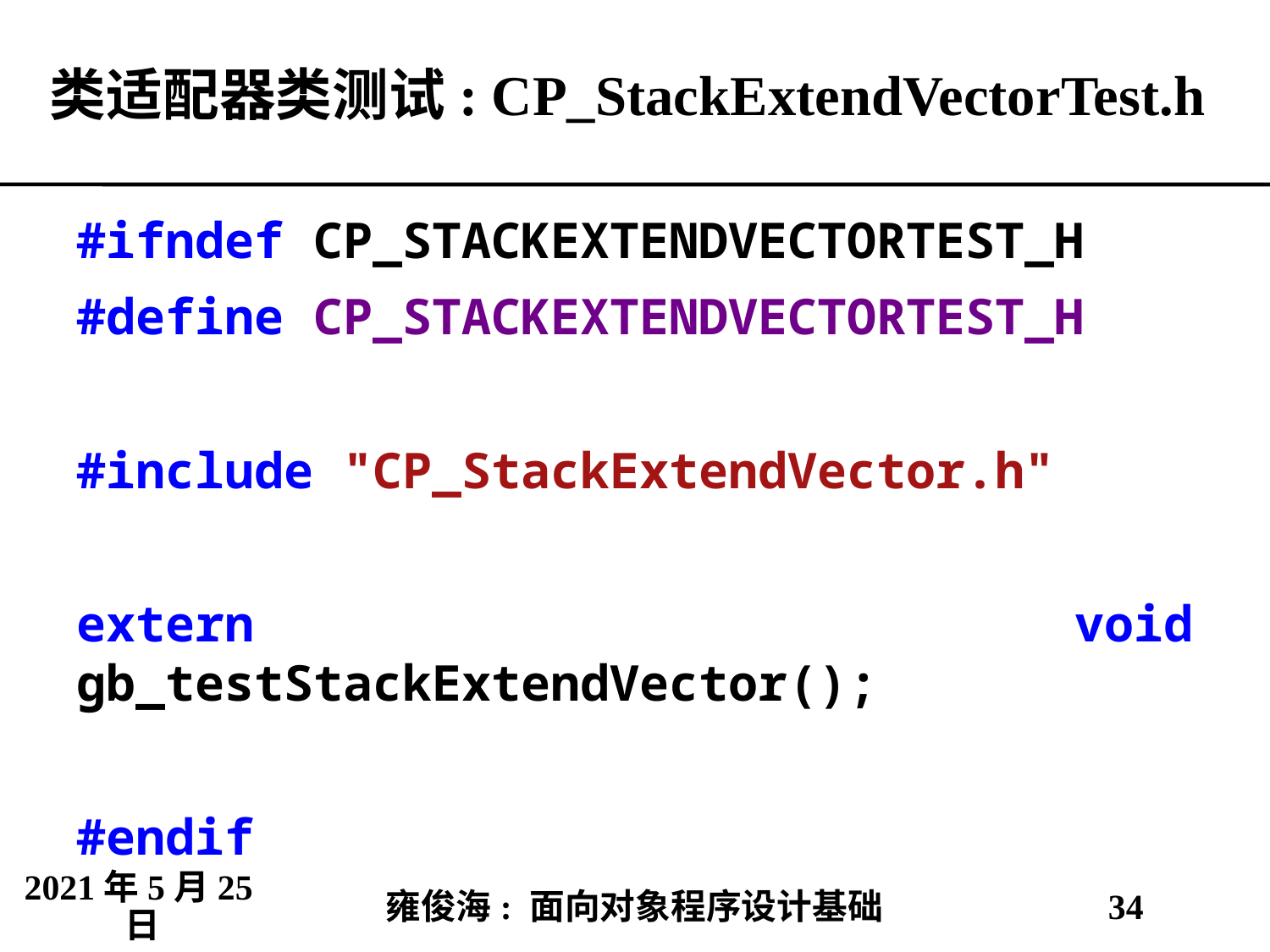

# 类适配器类测试: CP_StackExtendVectorTest.h

#ifndef CP_STACKEXTENDVECTORTEST_H
#define CP_STACKEXTENDVECTORTEST_H

#include "CP_StackExtendVector.h"

extern void gb_testStackExtendVector();

#endif
2021年5月25日
雍俊海: 面向对象程序设计基础
34